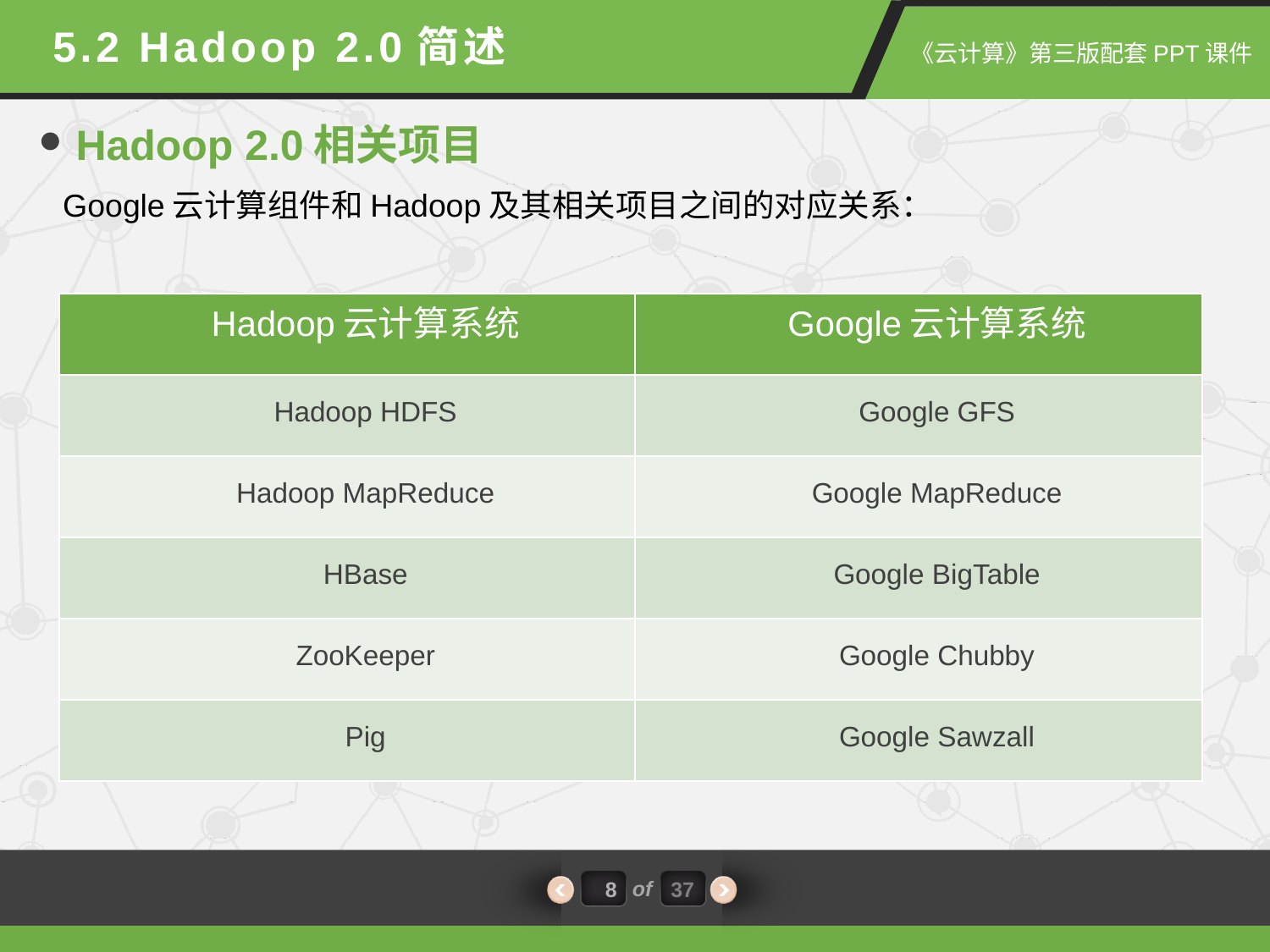

5.2 Hadoop 2.0简述
Hadoop 2.0相关项目

Google云计算组件和Hadoop及其相关项目之间的对应关系：
| Hadoop云计算系统 | Google云计算系统 |
| --- | --- |
| Hadoop HDFS | Google GFS |
| Hadoop MapReduce | Google MapReduce |
| HBase | Google BigTable |
| ZooKeeper | Google Chubby |
| Pig | Google Sawzall |
8